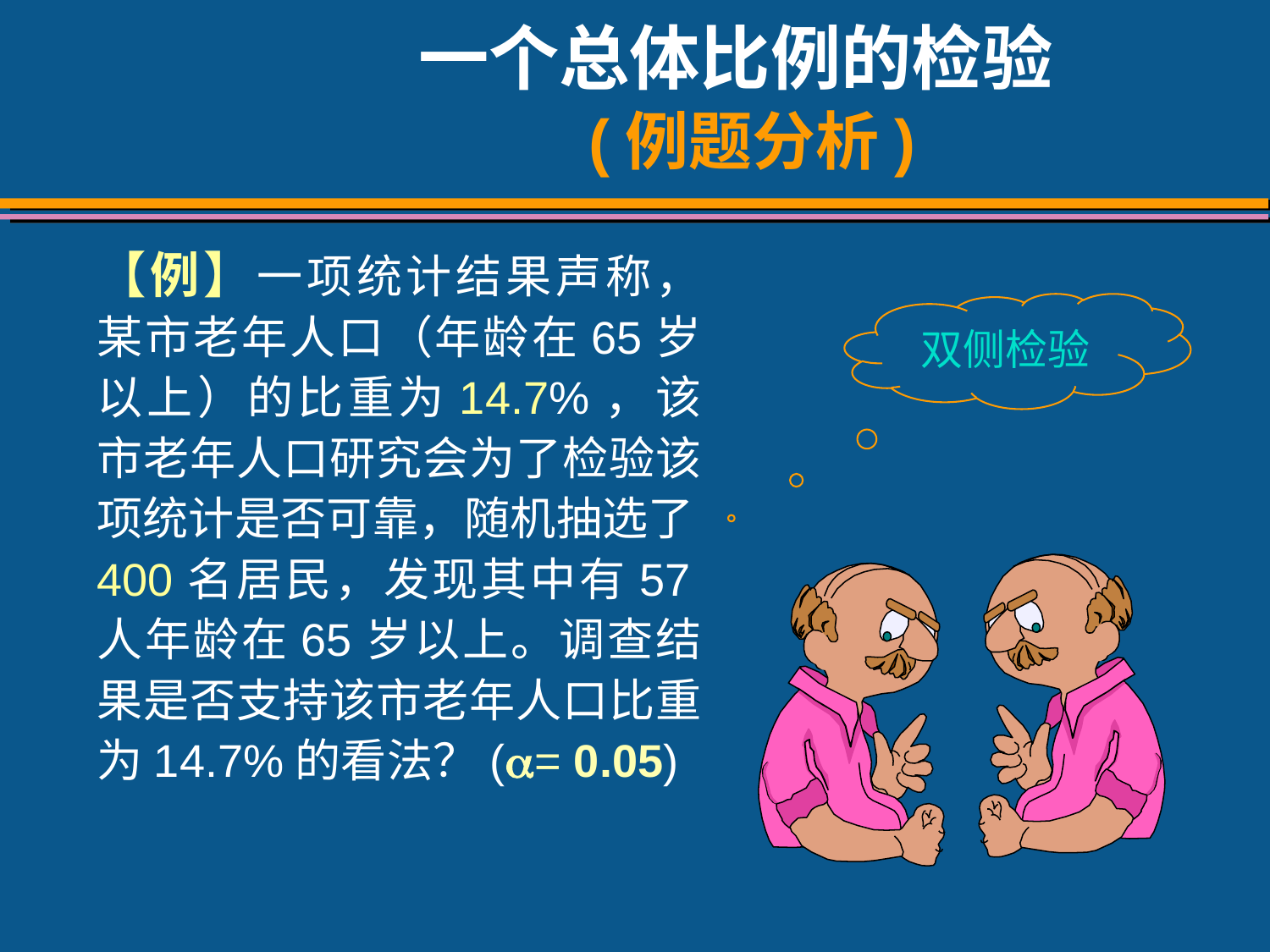

# 一个总体比例的检验 (例题分析)
【例】一项统计结果声称，某市老年人口（年龄在65岁以上）的比重为14.7%，该市老年人口研究会为了检验该项统计是否可靠，随机抽选了400名居民，发现其中有57人年龄在65岁以上。调查结果是否支持该市老年人口比重为14.7%的看法？(α= 0.05)
双侧检验